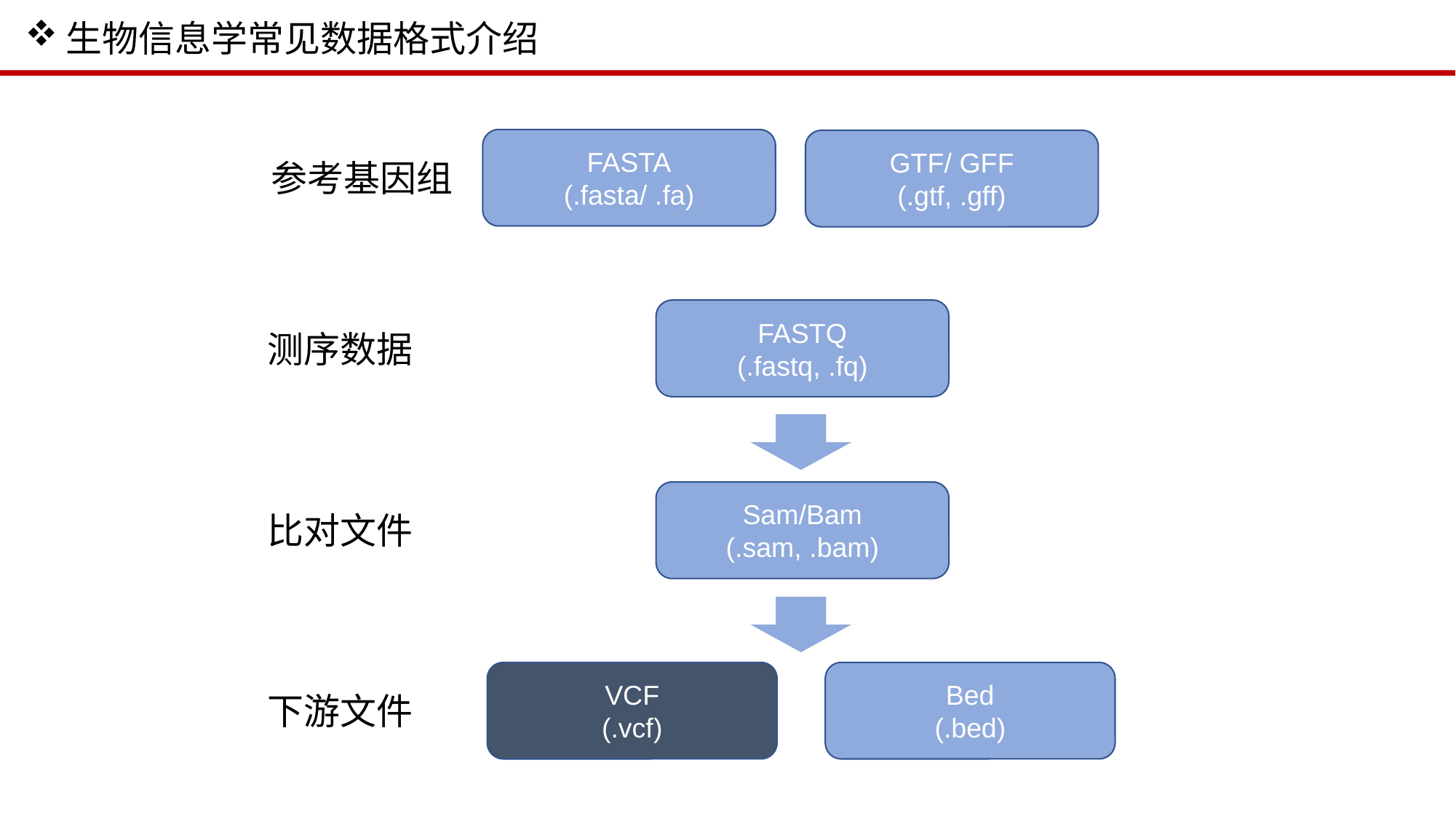

生物信息学常见数据格式介绍

FASTA
(.fasta/ .fa)
GTF/ GFF
(.gtf, .gff)
参考基因组
FASTQ
(.fastq, .fq)
测序数据

Sam/Bam (.sam, .bam)
比对文件

VCF
(.vcf)
Bed
(.bed)
下游文件